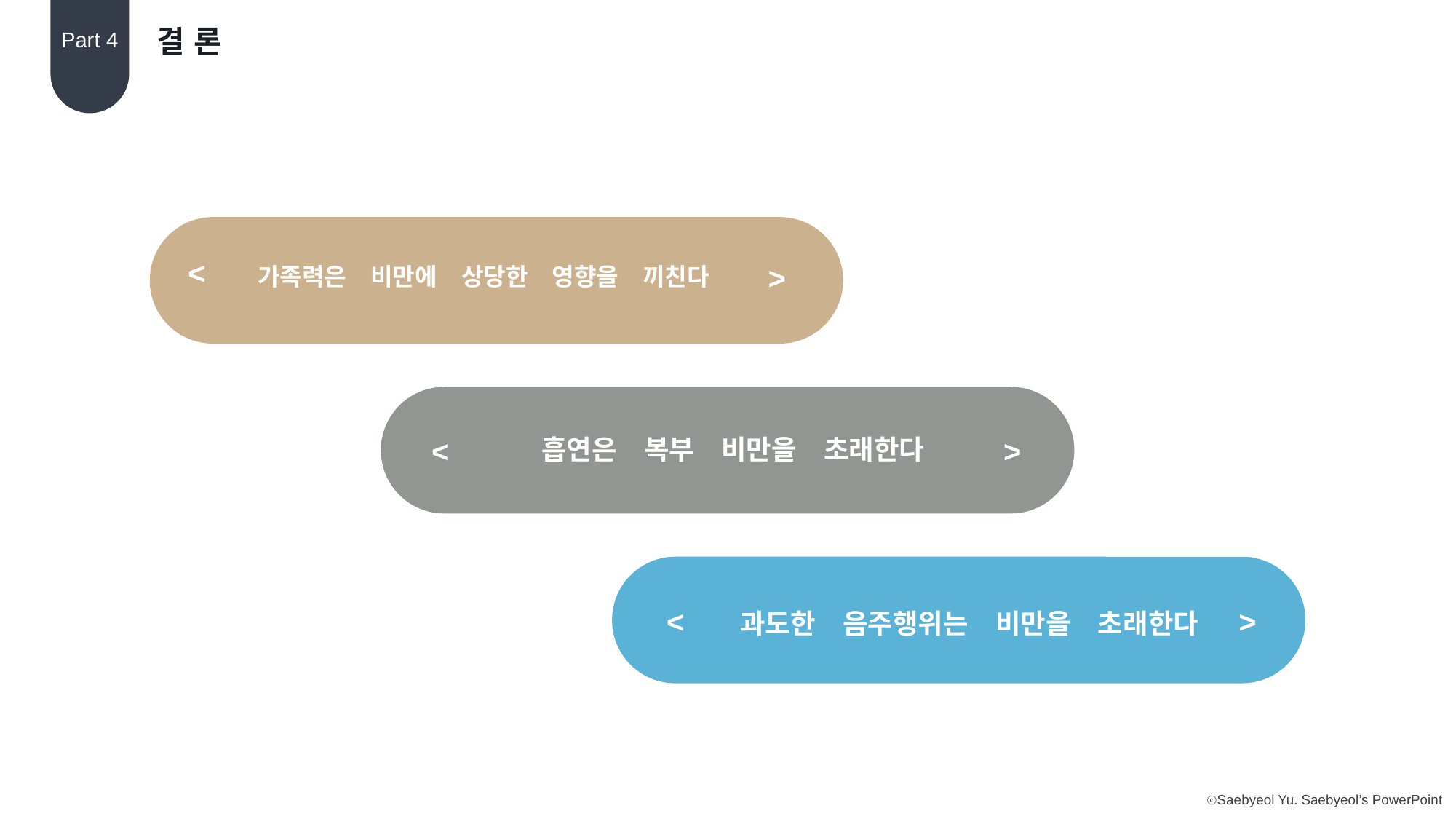

결론
Part 4

<
>
가족력은　비만에　상당한　영향을　끼친다

<
흡연은　복부　비만을　초래한다
>

<
>
과도한　음주행위는　비만을　초래한다